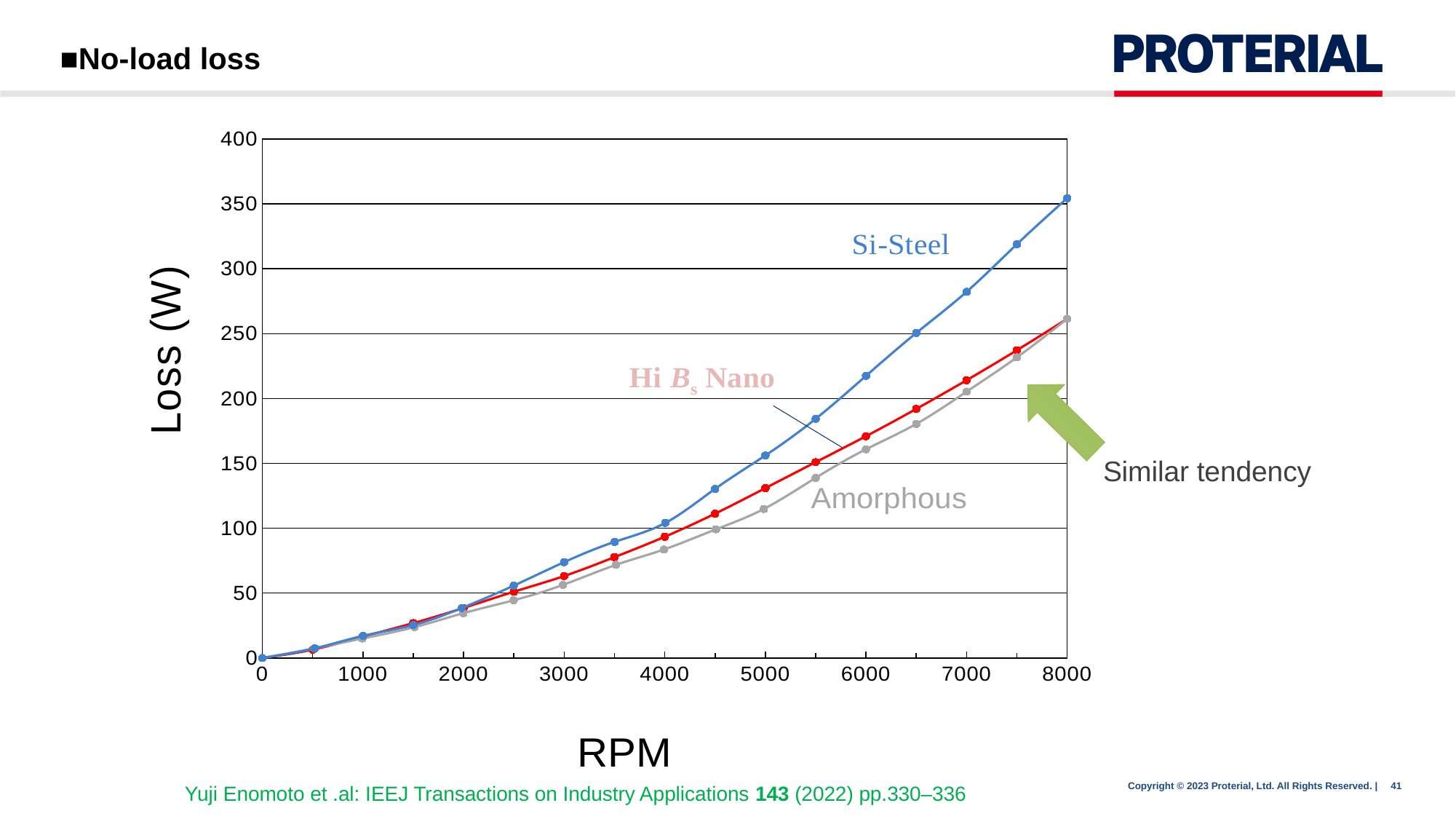

# ■No-load loss

### Chart

| Category | 電磁鋼板機 | アモルファスティース | 高Bsナノ結晶ティース |
|---|---|---|---|
Similar tendency
Yuji Enomoto et .al: IEEJ Transactions on Industry Applications 143 (2022) pp.330–336